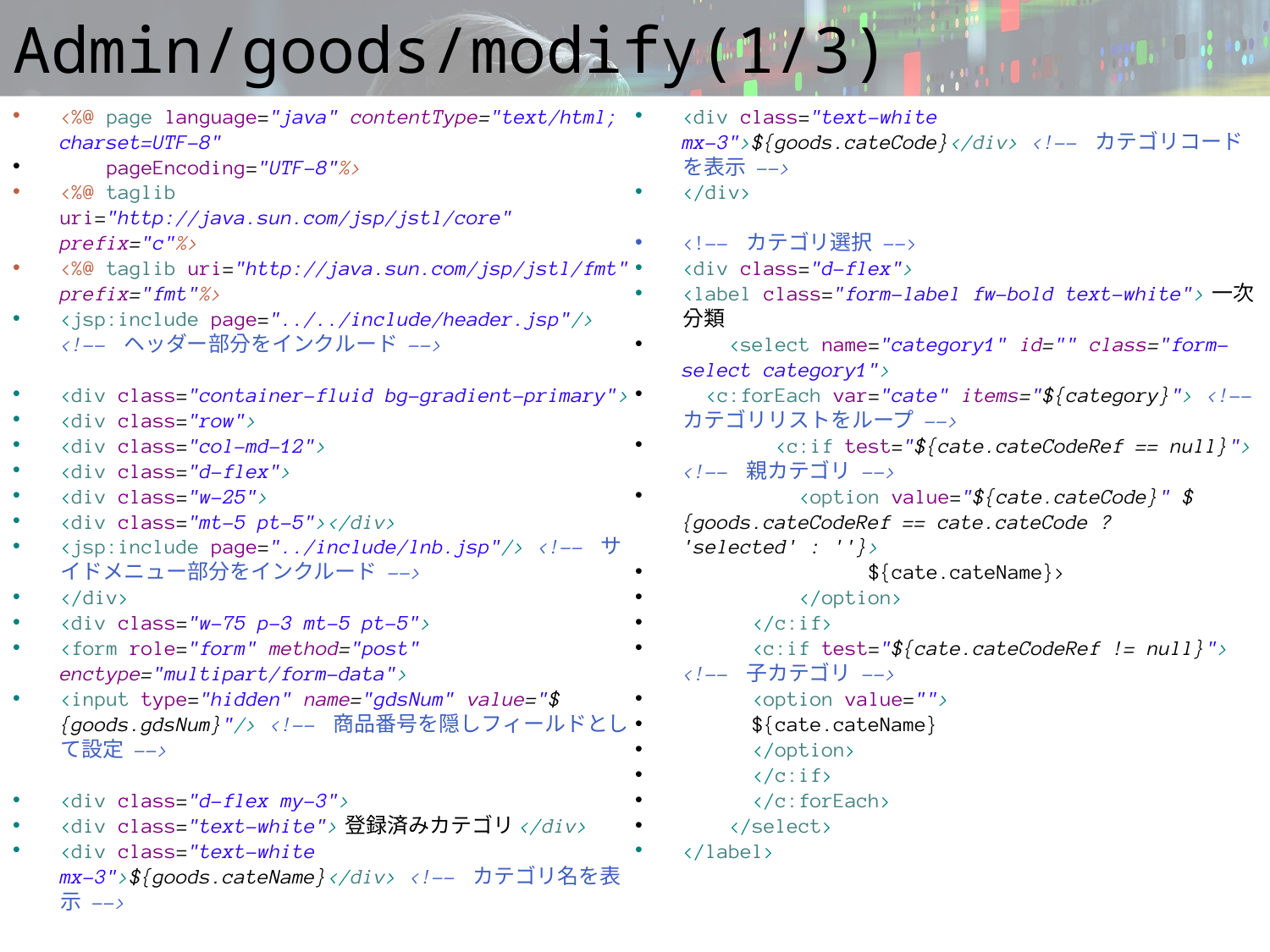

# Admin/goods/modify(1/3)
<%@ page language="java" contentType="text/html; charset=UTF-8"
    pageEncoding="UTF-8"%>
<%@ taglib uri="http://java.sun.com/jsp/jstl/core" prefix="c"%>
<%@ taglib uri="http://java.sun.com/jsp/jstl/fmt" prefix="fmt"%>
<jsp:include page="../../include/header.jsp"/> <!-- ヘッダー部分をインクルード -->

<div class="container-fluid bg-gradient-primary">
<div class="row">
<div class="col-md-12">
<div class="d-flex">
<div class="w-25">
<div class="mt-5 pt-5"></div>
<jsp:include page="../include/lnb.jsp"/> <!-- サイドメニュー部分をインクルード -->
</div>
<div class="w-75 p-3 mt-5 pt-5">
<form role="form" method="post" enctype="multipart/form-data">
<input type="hidden" name="gdsNum" value="${goods.gdsNum}"/> <!-- 商品番号を隠しフィールドとして設定 -->

<div class="d-flex my-3">
<div class="text-white">登録済みカテゴリ</div>
<div class="text-white mx-3">${goods.cateName}</div> <!-- カテゴリ名を表示 -->

<div class="text-white mx-3">${goods.cateCode}</div> <!-- カテゴリコードを表示 -->
</div>

<!-- カテゴリ選択 -->
<div class="d-flex">
<label class="form-label fw-bold text-white">一次分類
    <select name="category1" id="" class="form-select category1">
  <c:forEach var="cate" items="${category}"> <!-- カテゴリリストをループ -->
        <c:if test="${cate.cateCodeRef == null}"> <!-- 親カテゴリ -->
          <option value="${cate.cateCode}" ${goods.cateCodeRef == cate.cateCode ? 'selected' : ''}>
                ${cate.cateName}>
          </option>
      </c:if>
      <c:if test="${cate.cateCodeRef != null}"> <!-- 子カテゴリ -->
      <option value="">
      ${cate.cateName}
      </option>
      </c:if>
      </c:forEach>
    </select>
</label>